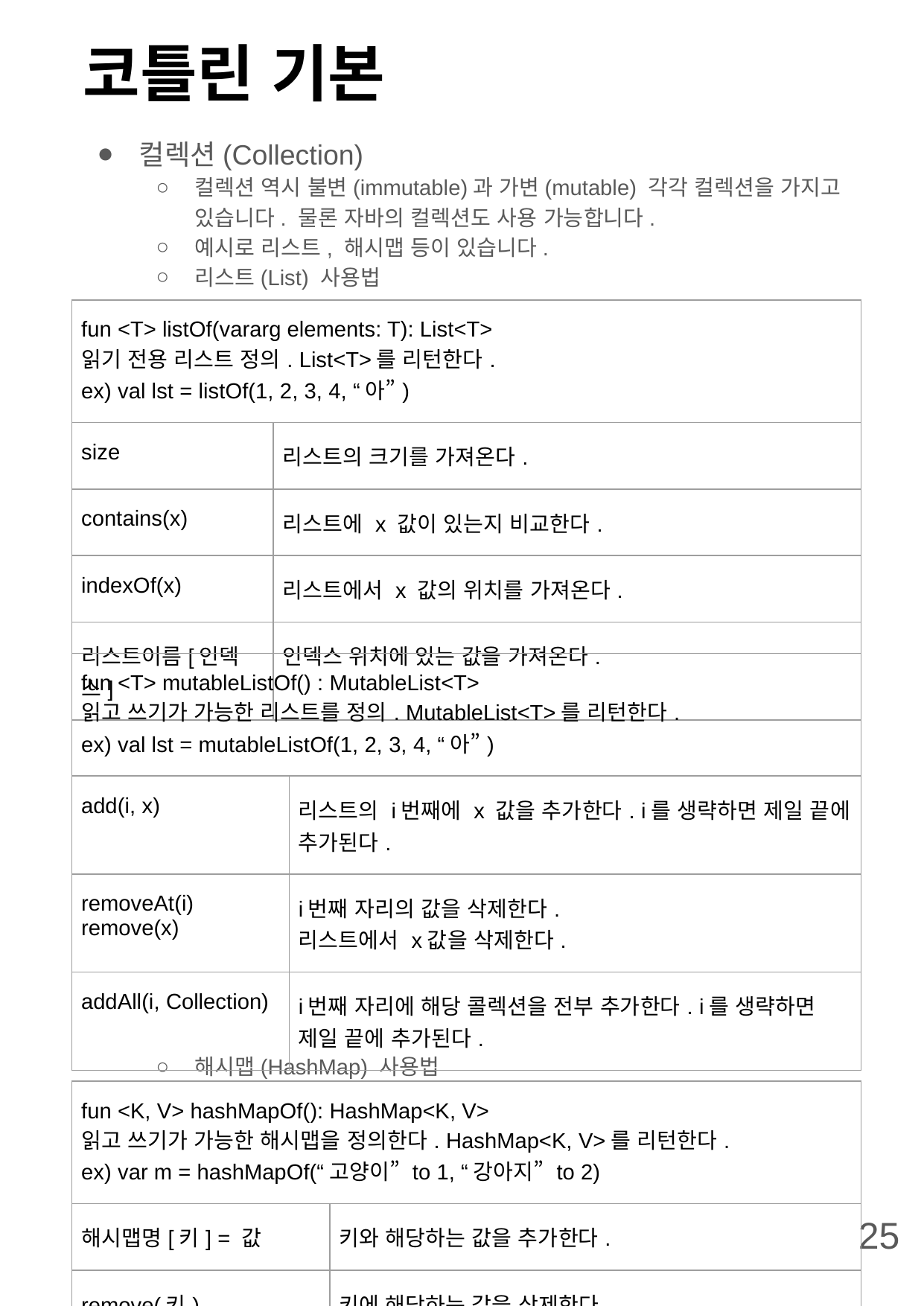

# 코틀린 기본
컬렉션(Collection)
컬렉션 역시 불변(immutable)과 가변(mutable) 각각 컬렉션을 가지고 있습니다. 물론 자바의 컬렉션도 사용 가능합니다.
예시로 리스트, 해시맵 등이 있습니다.
리스트(List) 사용법

해시맵(HashMap) 사용법
| fun <T> listOf(vararg elements: T): List<T> 읽기 전용 리스트 정의. List<T>를 리턴한다. ex) val lst = listOf(1, 2, 3, 4, “아”) |  |
| --- | --- |
| size | 리스트의 크기를 가져온다. |
| contains(x) | 리스트에 x 값이 있는지 비교한다. |
| indexOf(x) | 리스트에서 x 값의 위치를 가져온다. |
| 리스트이름[인덱스] | 인덱스 위치에 있는 값을 가져온다. |
| fun <T> mutableListOf() : MutableList<T> 읽고 쓰기가 가능한 리스트를 정의. MutableList<T>를 리턴한다. ex) val lst = mutableListOf(1, 2, 3, 4, “아”) |  |
| --- | --- |
| add(i, x) | 리스트의 i번째에 x 값을 추가한다. i를 생략하면 제일 끝에 추가된다. |
| removeAt(i) remove(x) | i번째 자리의 값을 삭제한다. 리스트에서 x값을 삭제한다. |
| addAll(i, Collection) | i번째 자리에 해당 콜렉션을 전부 추가한다. i를 생략하면 제일 끝에 추가된다. |
| fun <K, V> hashMapOf(): HashMap<K, V> 읽고 쓰기가 가능한 해시맵을 정의한다. HashMap<K, V>를 리턴한다. ex) var m = hashMapOf(“고양이” to 1, “강아지” to 2) |  |
| --- | --- |
| 해시맵명[키] = 값 | 키와 해당하는 값을 추가한다. |
| remove(키) | 키에 해당하는 값을 삭제한다. |
| replace(키, 값) | 키에 해당하는 값을 변경한다. |
| replaceAll({키, 값 -> 값}) | 모든 항목을 넘기는 함수를 적용하여 재배열한다. |
25